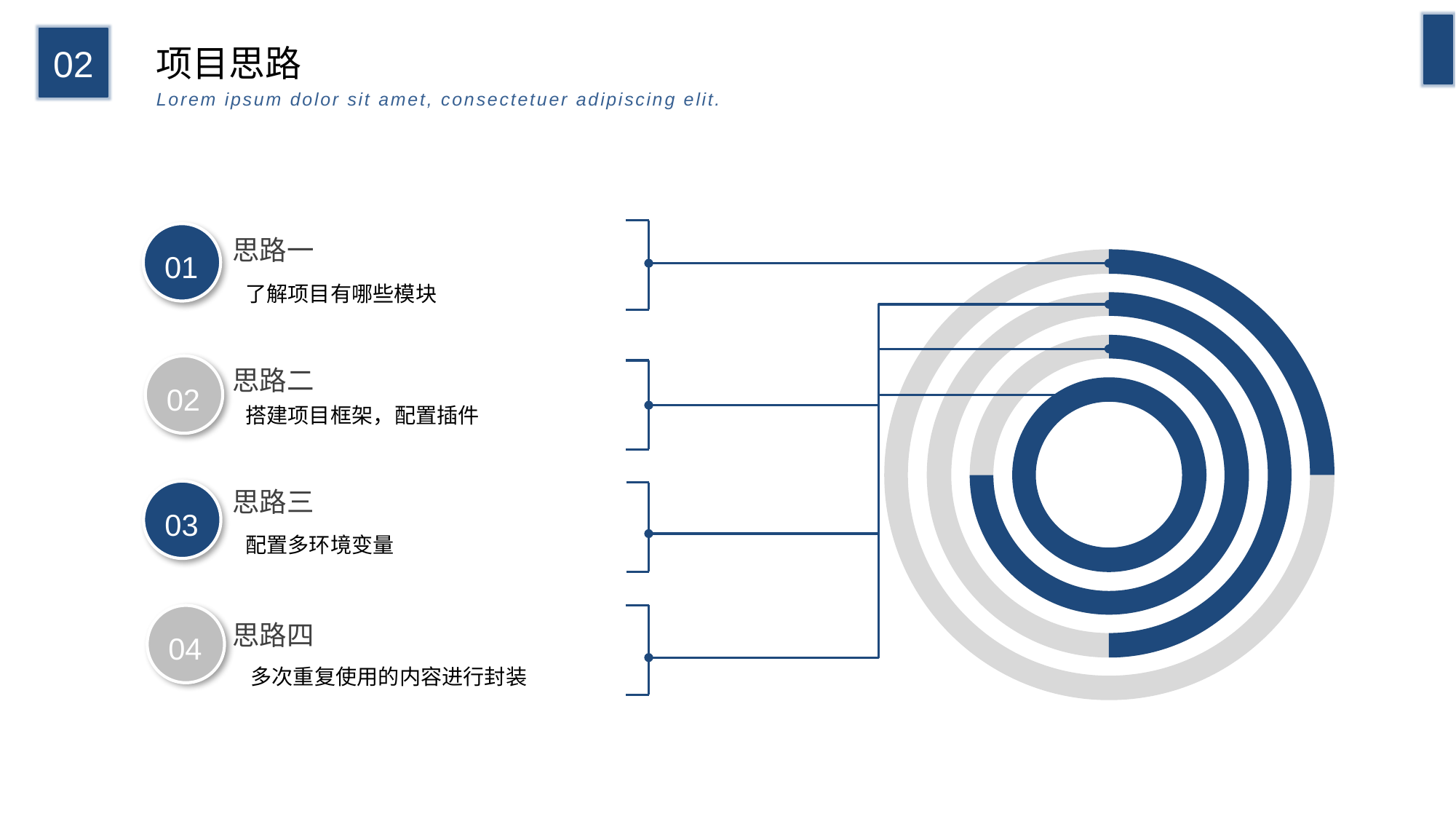

02
项目思路
Lorem ipsum dolor sit amet, consectetuer adipiscing elit.
思路一

01
了解项目有哪些模块

02
思路二

搭建项目框架，配置插件
思路三

03
配置多环境变量

04
思路四
多次重复使用的内容进行封装